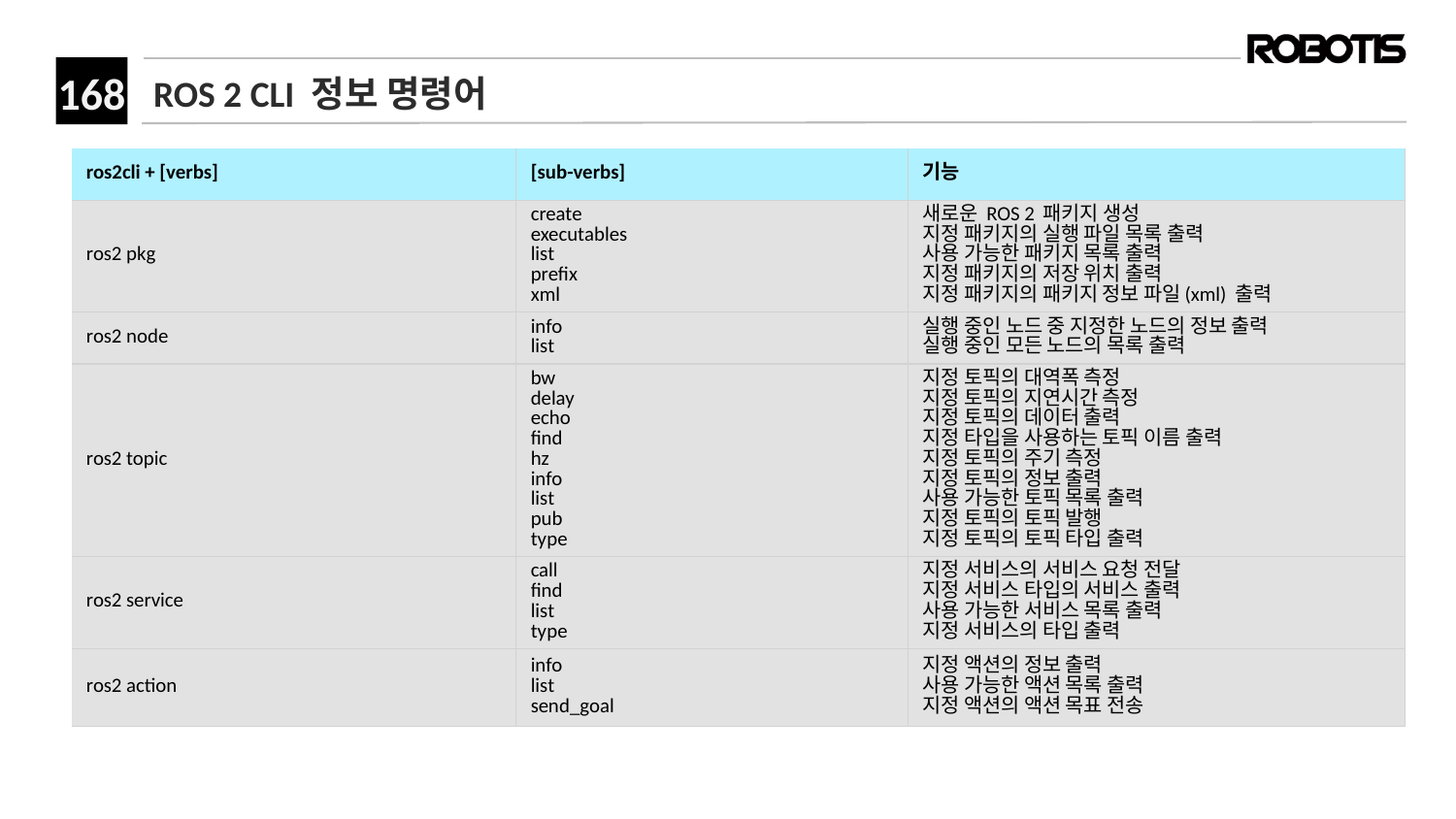

# ROS 2 CLI 정보 명령어
| ros2cli + [verbs] | [sub-verbs] | 기능 |
| --- | --- | --- |
| ros2 pkg | create executables list prefix xml | 새로운 ROS 2 패키지 생성 지정 패키지의 실행 파일 목록 출력 사용 가능한 패키지 목록 출력 지정 패키지의 저장 위치 출력 지정 패키지의 패키지 정보 파일(xml) 출력 |
| ros2 node | info list | 실행 중인 노드 중 지정한 노드의 정보 출력 실행 중인 모든 노드의 목록 출력 |
| ros2 topic | bw delay echo find hz info list pub type | 지정 토픽의 대역폭 측정 지정 토픽의 지연시간 측정 지정 토픽의 데이터 출력 지정 타입을 사용하는 토픽 이름 출력 지정 토픽의 주기 측정 지정 토픽의 정보 출력 사용 가능한 토픽 목록 출력 지정 토픽의 토픽 발행 지정 토픽의 토픽 타입 출력 |
| ros2 service | call find list type | 지정 서비스의 서비스 요청 전달 지정 서비스 타입의 서비스 출력 사용 가능한 서비스 목록 출력 지정 서비스의 타입 출력 |
| ros2 action | info list send\_goal | 지정 액션의 정보 출력 사용 가능한 액션 목록 출력 지정 액션의 액션 목표 전송 |